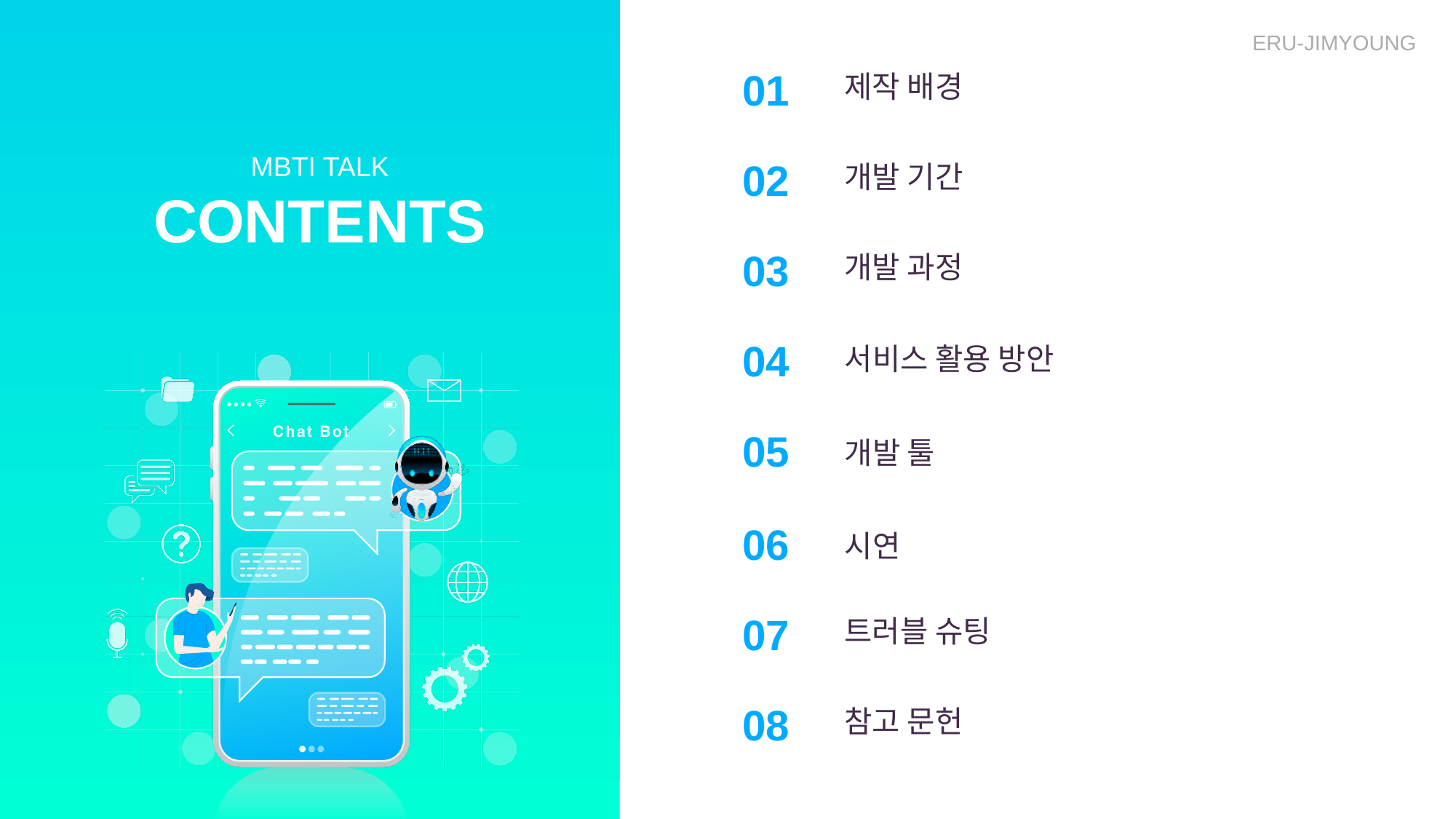

ERU-JIMYOUNG
01
제작 배경
MBTI TALK
02
개발 기간
CONTENTS
03
개발 과정
04
서비스 활용 방안
05
개발 툴
06
시연
07
트러블 슈팅
08
참고 문헌